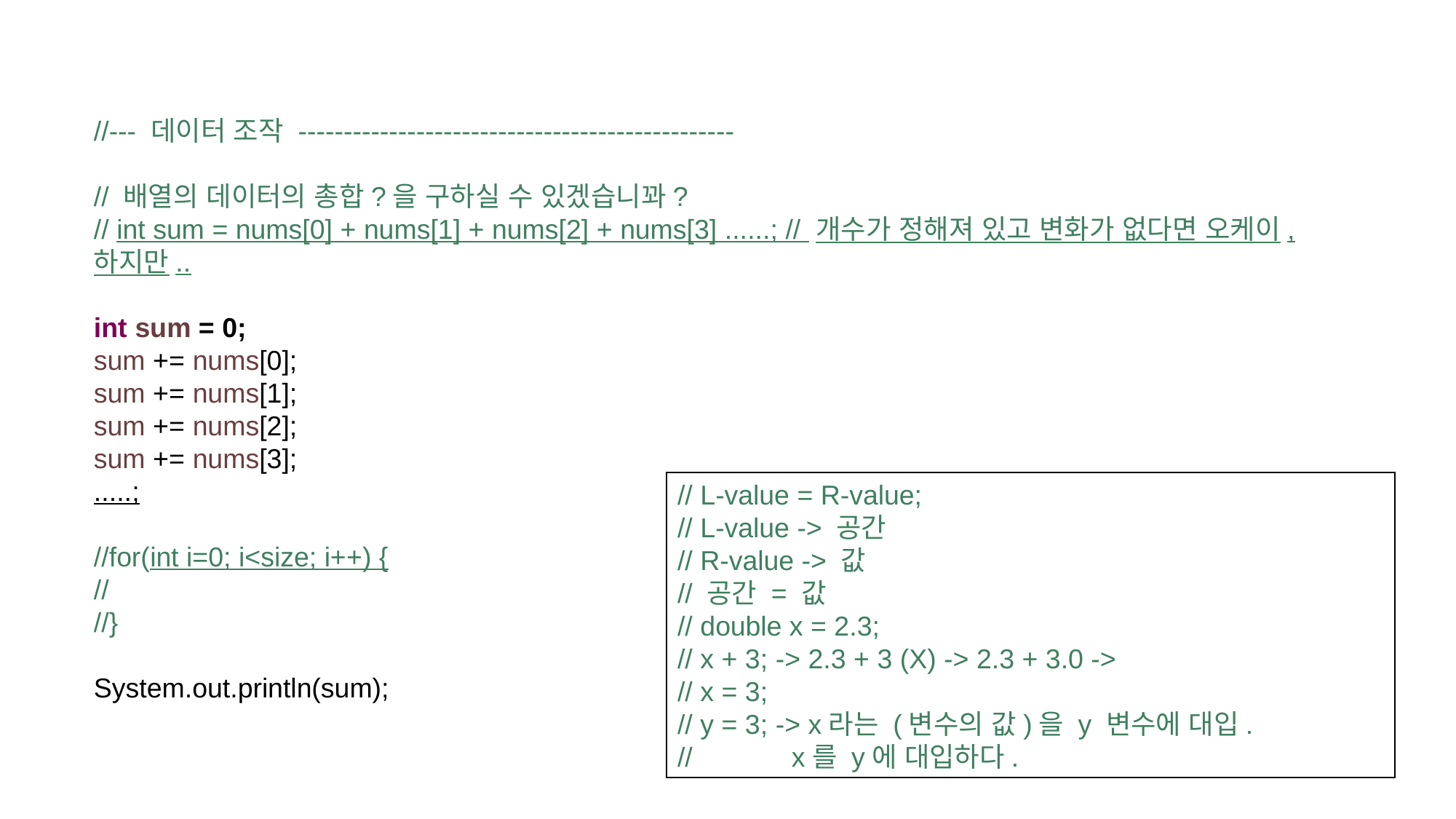

//--- 데이터 조작 ------------------------------------------------

// 배열의 데이터의 총합?을 구하실 수 있겠습니꽈?
// int sum = nums[0] + nums[1] + nums[2] + nums[3] ......; // 개수가 정해져 있고 변화가 없다면 오케이, 하지만..

int sum = 0;
sum += nums[0];
sum += nums[1];
sum += nums[2];
sum += nums[3];
.....;

//for(int i=0; i<size; i++) {
//
//}

System.out.println(sum);
// L-value = R-value;
// L-value -> 공간
// R-value -> 값
// 공간 = 값
// double x = 2.3;
// x + 3; -> 2.3 + 3 (X) -> 2.3 + 3.0 ->
// x = 3;
// y = 3; -> x라는 (변수의 값)을 y 변수에 대입.
//             x를 y에 대입하다.